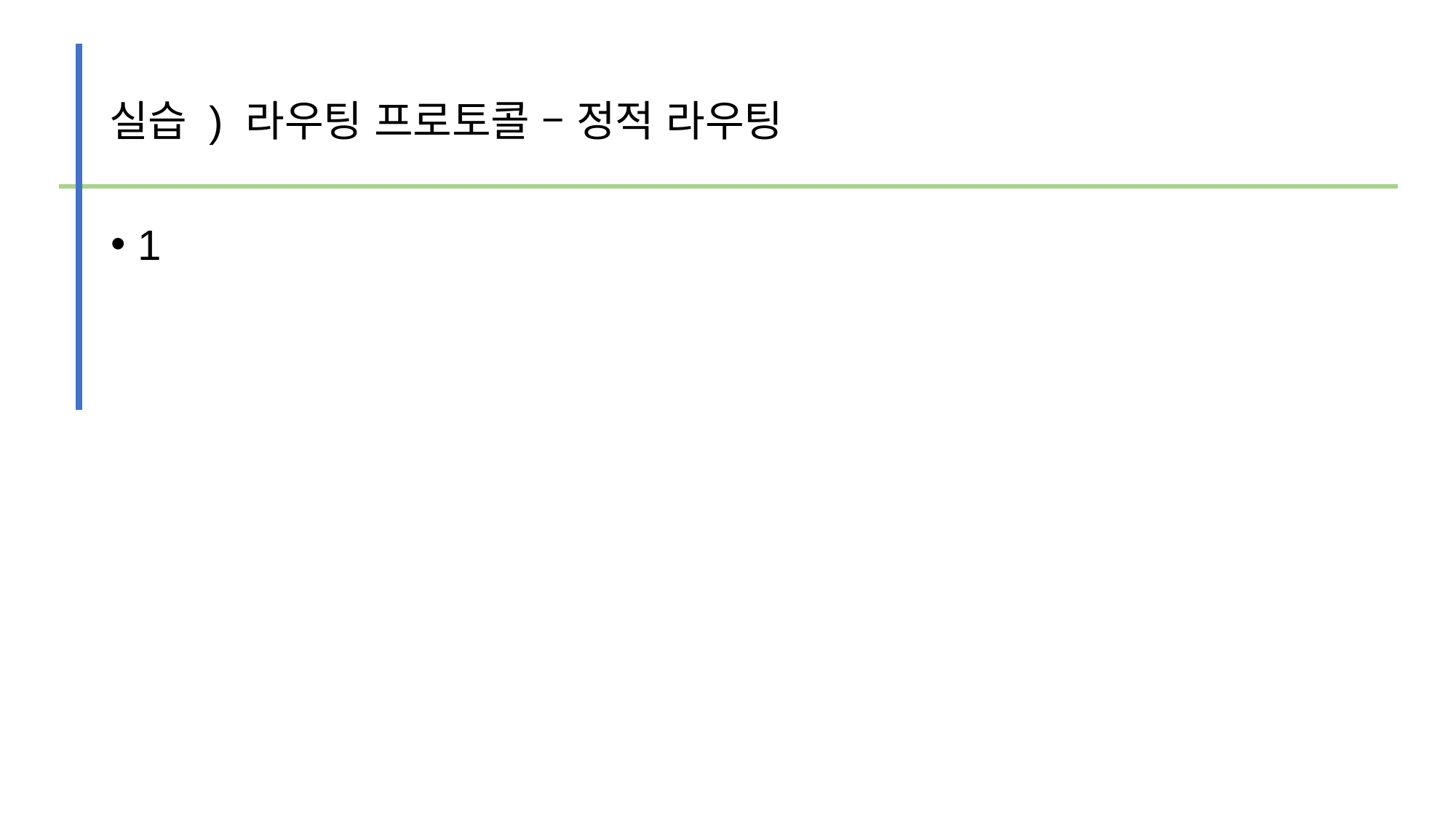

실습 ) 라우팅 프로토콜 – 정적 라우팅
#
1